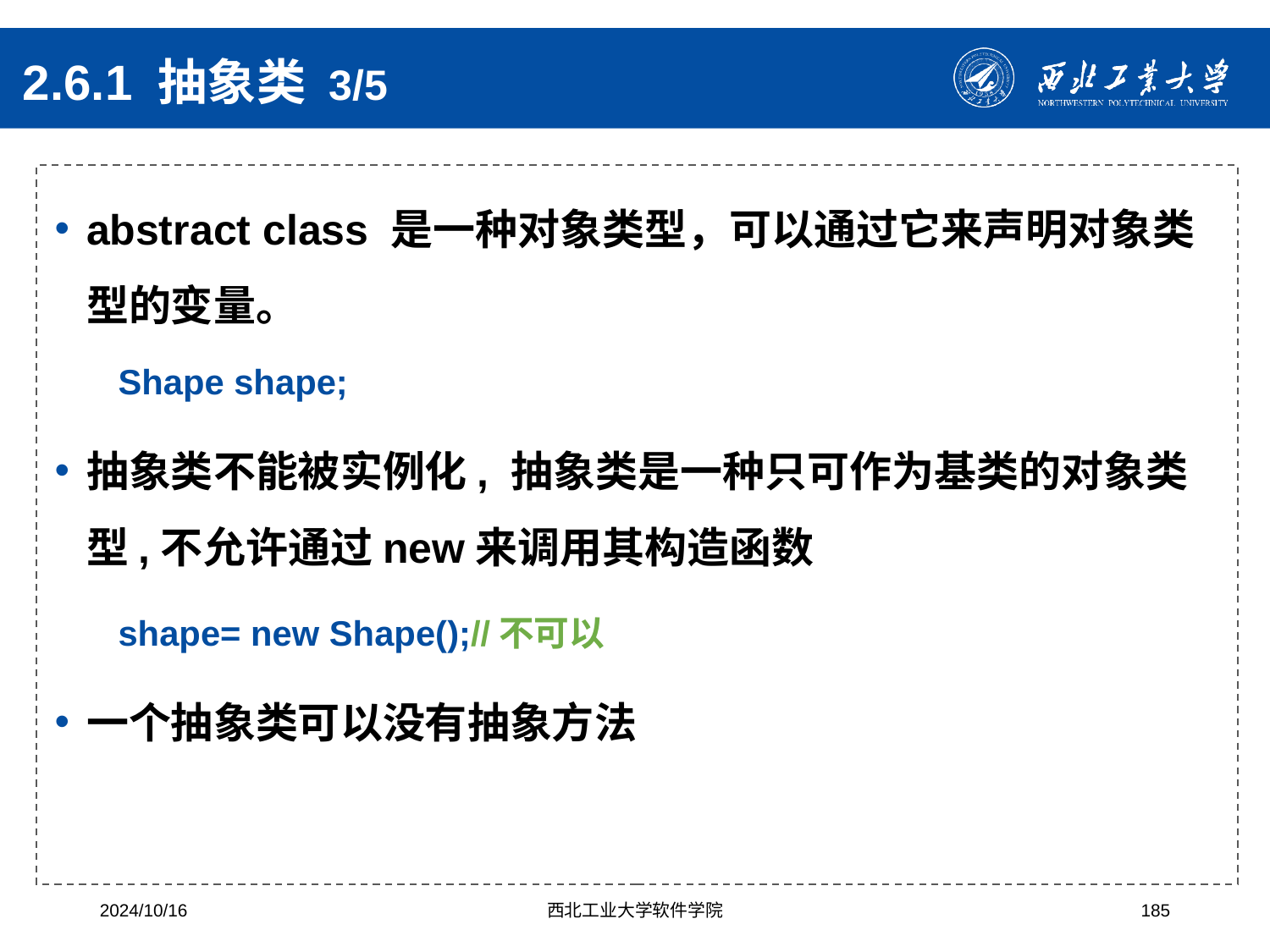

# 2.6.1 抽象类 3/5
abstract class 是一种对象类型，可以通过它来声明对象类型的变量。
Shape shape;
抽象类不能被实例化, 抽象类是一种只可作为基类的对象类型,不允许通过new来调用其构造函数
shape= new Shape();//不可以
一个抽象类可以没有抽象方法

2024/10/16
西北工业大学软件学院
185